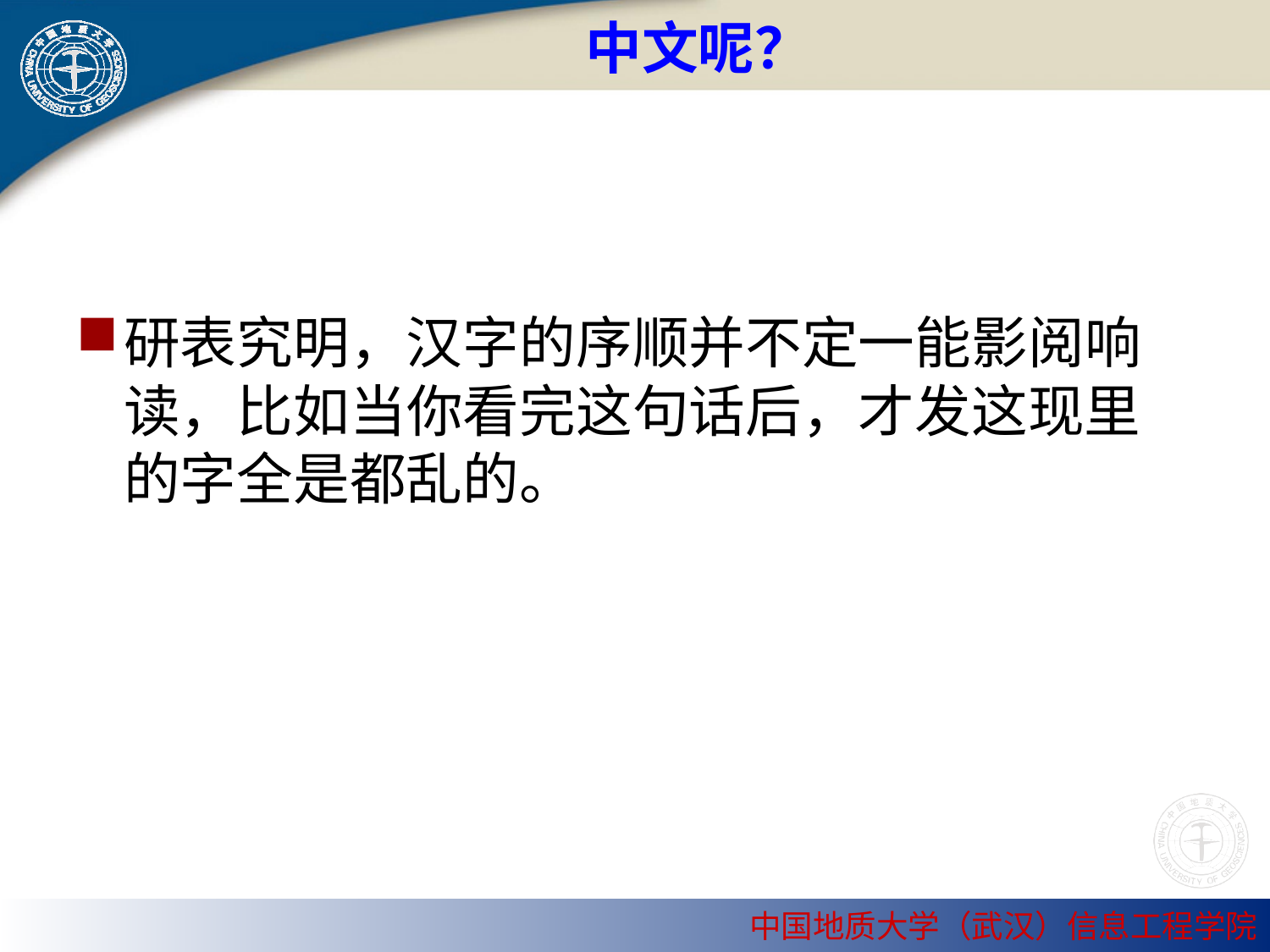

# 中文呢？

研表究明，汉字的序顺并不定一能影阅响读，比如当你看完这句话后，才发这现里的字全是都乱的。